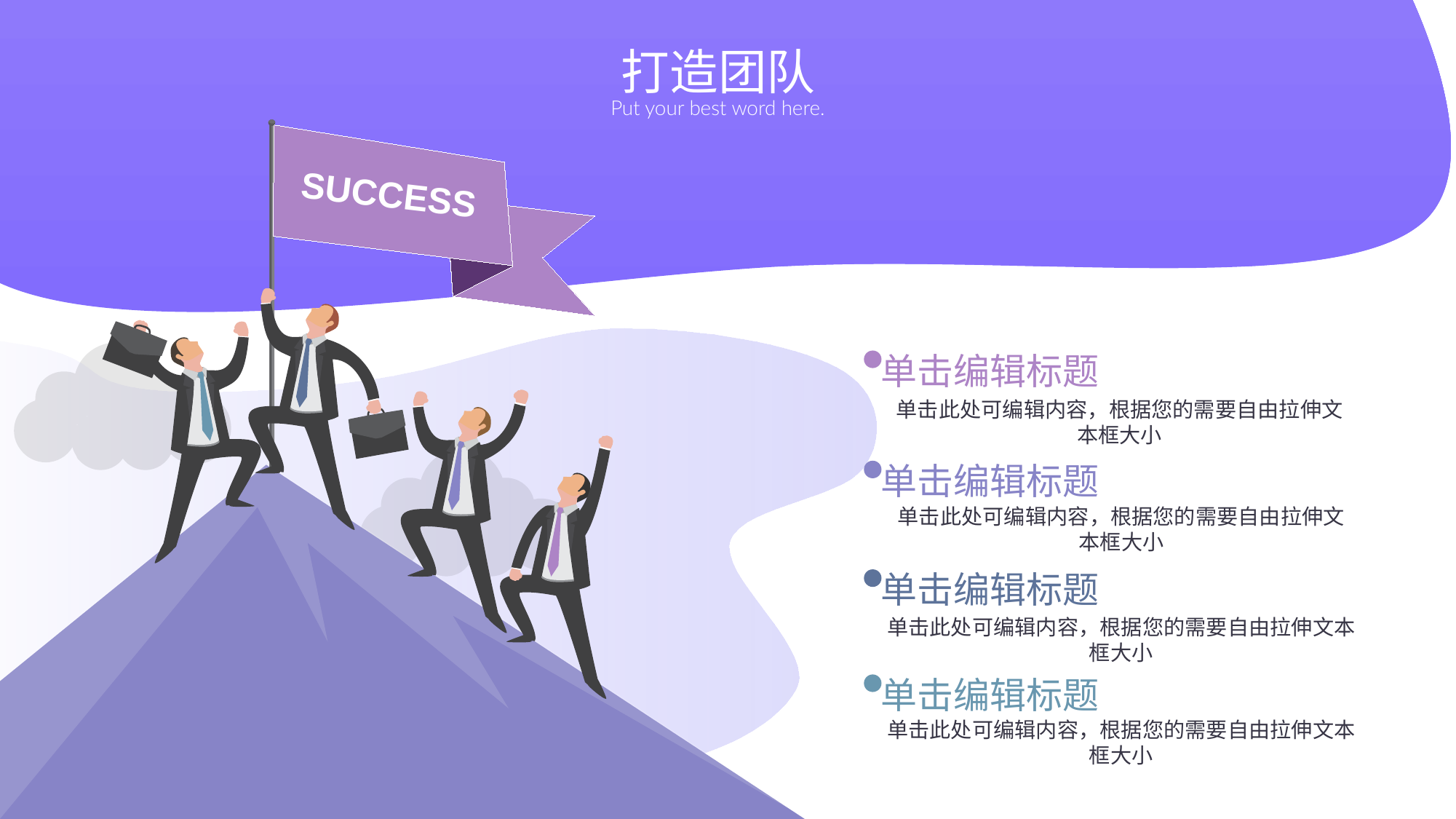

打造团队
Put your best word here.

SUCCESS

单击编辑标题

单击此处可编辑内容，根据您的需要自由拉伸文本框大小
单击编辑标题

单击此处可编辑内容，根据您的需要自由拉伸文本框大小
单击编辑标题

单击此处可编辑内容，根据您的需要自由拉伸文本框大小
单击编辑标题

单击此处可编辑内容，根据您的需要自由拉伸文本框大小